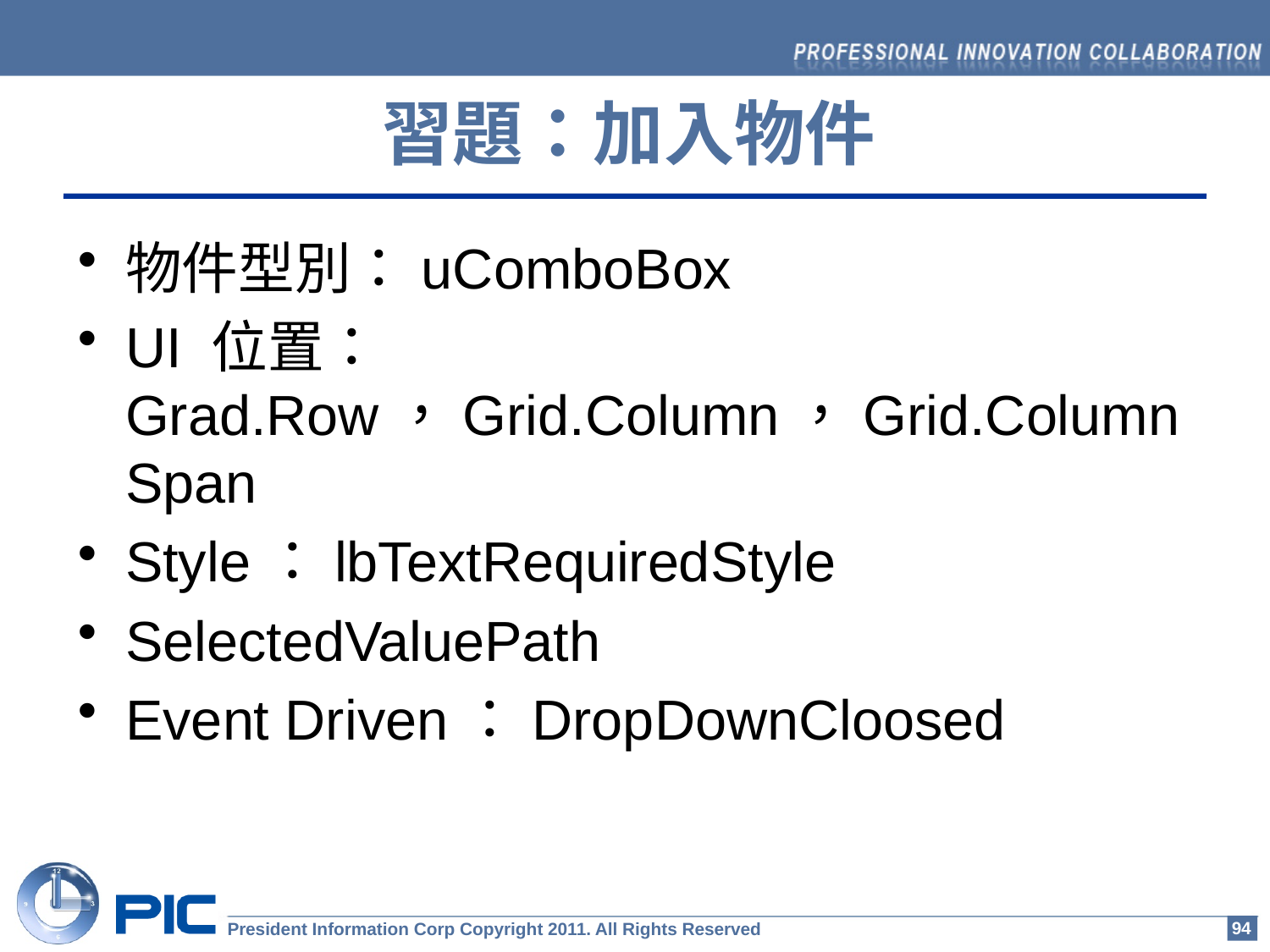

習題：加入物件

物件型別：uComboBox
UI 位置：Grad.Row，Grid.Column，Grid.ColumnSpan
Style：lbTextRequiredStyle
SelectedValuePath
Event Driven：DropDownCloosed